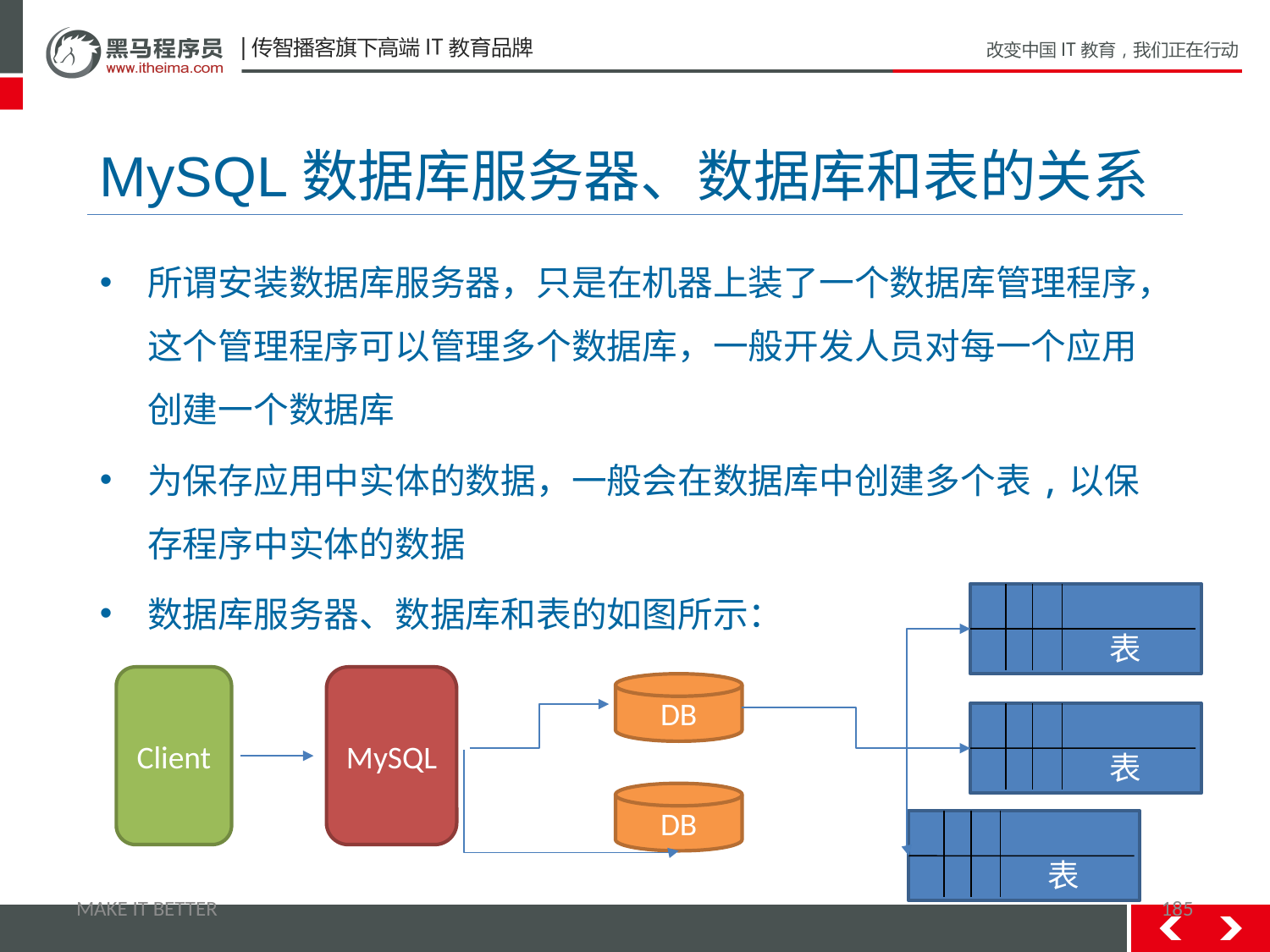

# MySQL数据库服务器、数据库和表的关系
所谓安装数据库服务器，只是在机器上装了一个数据库管理程序，这个管理程序可以管理多个数据库，一般开发人员对每一个应用创建一个数据库
为保存应用中实体的数据，一般会在数据库中创建多个表,以保存程序中实体的数据
数据库服务器、数据库和表的如图所示：

          表
Client
MySQL
DB

          表
DB

          表
MAKE IT BETTER
185